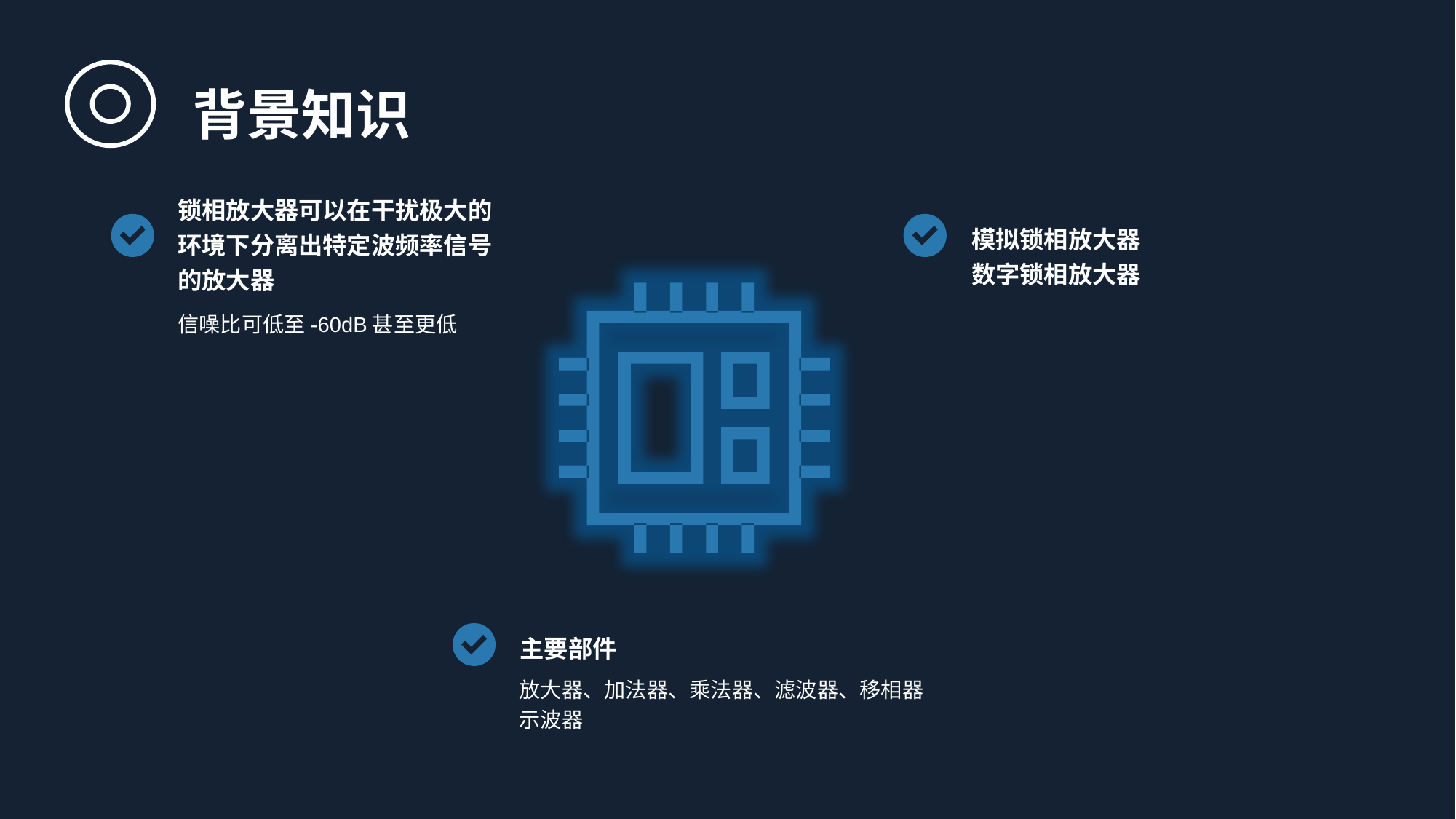

背景知识
锁相放大器可以在干扰极大的环境下分离出特定波频率信号的放大器

信噪比可低至-60dB甚至更低
模拟锁相放大器
数字锁相放大器

主要部件

放大器、加法器、乘法器、滤波器、移相器
示波器